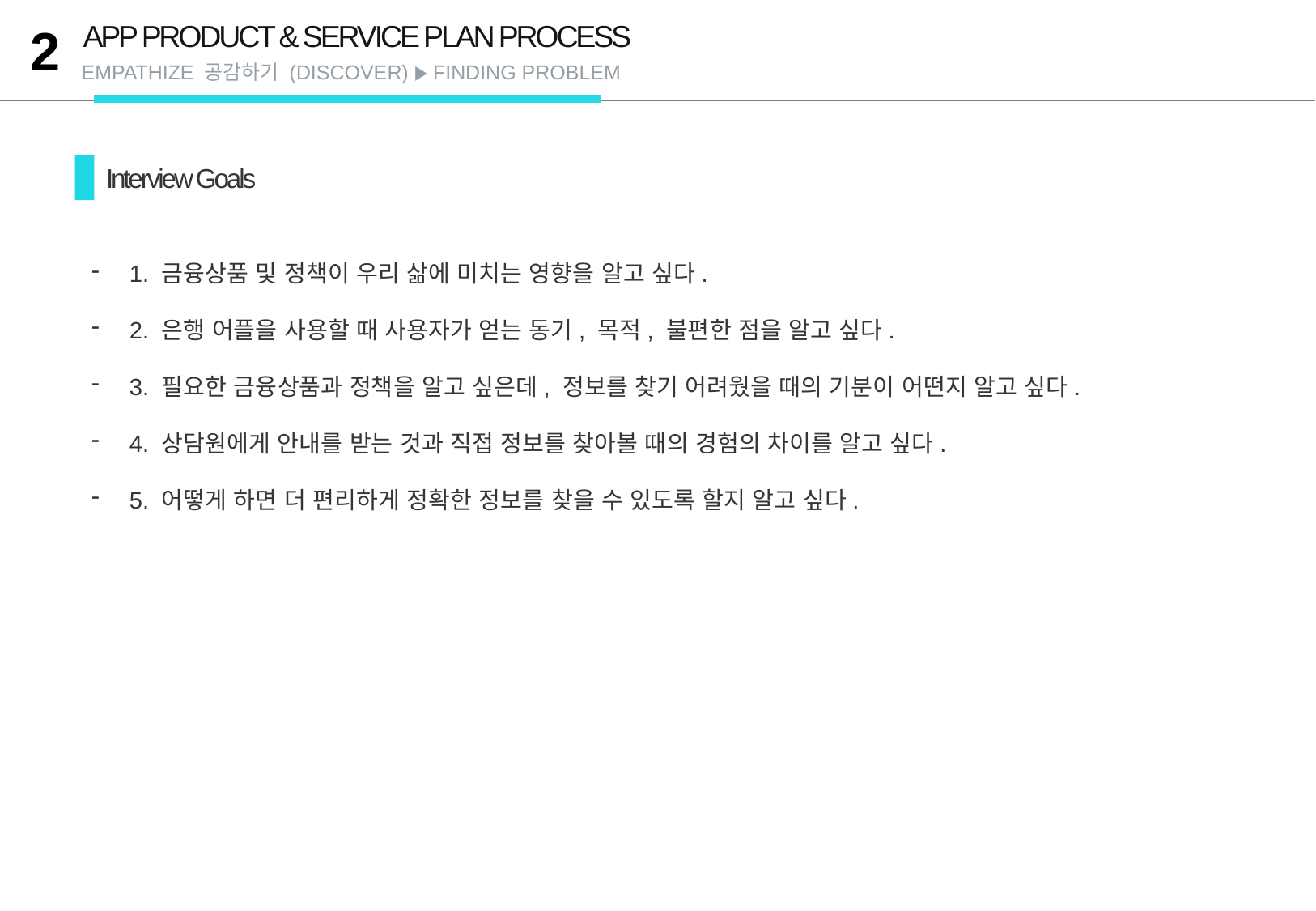

APP PRODUCT & SERVICE PLAN PROCESS
2
EMPATHIZE 공감하기 (DISCOVER) ▶ FINDING PROBLEM
Interview Goals

1. 금융상품 및 정책이 우리 삶에 미치는 영향을 알고 싶다.
2. 은행 어플을 사용할 때 사용자가 얻는 동기, 목적, 불편한 점을 알고 싶다.
3. 필요한 금융상품과 정책을 알고 싶은데, 정보를 찾기 어려웠을 때의 기분이 어떤지 알고 싶다.
4. 상담원에게 안내를 받는 것과 직접 정보를 찾아볼 때의 경험의 차이를 알고 싶다.
5. 어떻게 하면 더 편리하게 정확한 정보를 찾을 수 있도록 할지 알고 싶다.

내용 입력